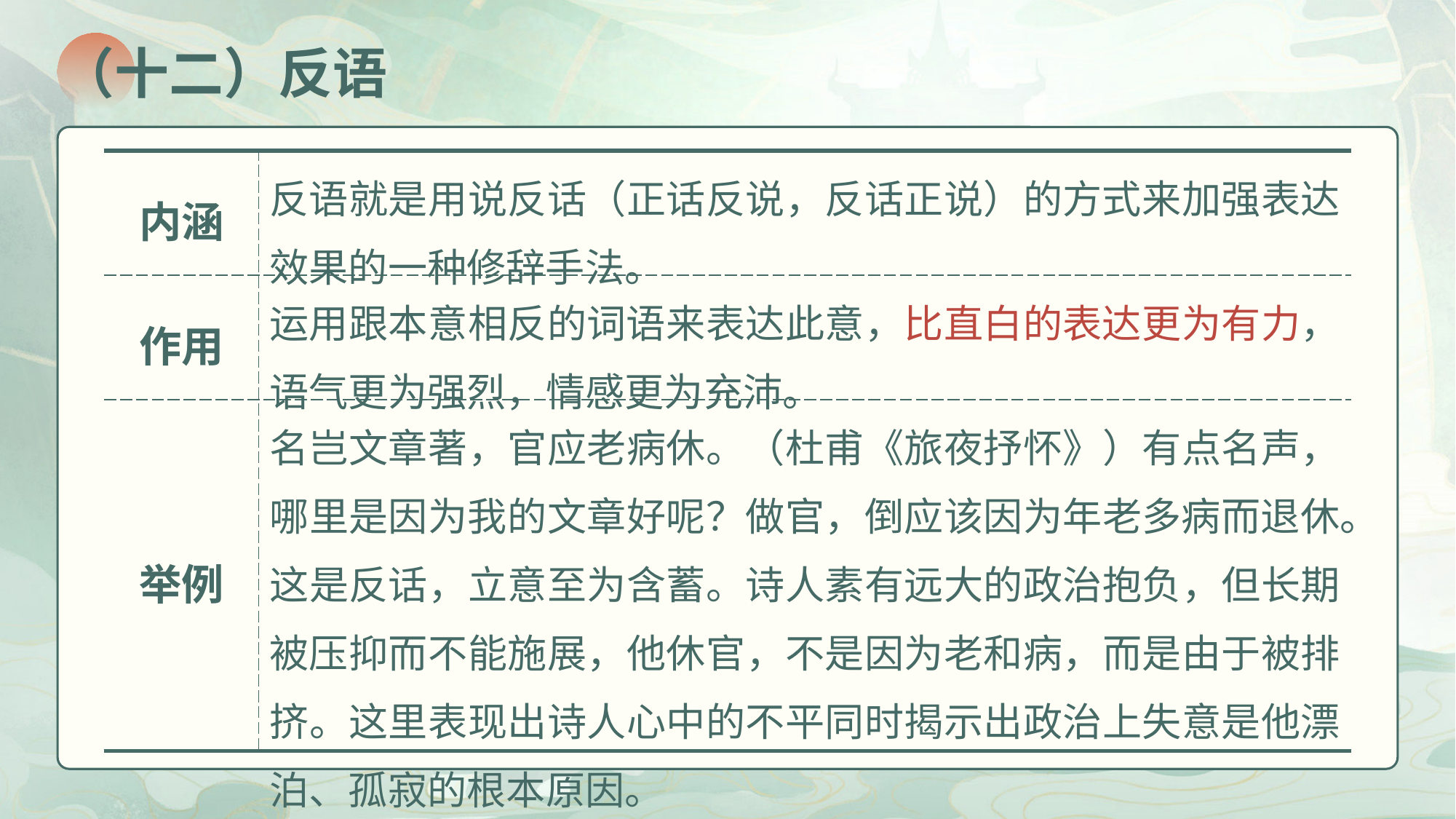

（十二）反语

| 内涵 | 反语就是用说反话（正话反说，反话正说）的方式来加强表达效果的一种修辞手法。 |
| --- | --- |
| 作用 | 运用跟本意相反的词语来表达此意，比直白的表达更为有力，语气更为强烈，情感更为充沛。 |
| 举例 | 名岂文章著，官应老病休。（杜甫《旅夜抒怀》）有点名声，哪里是因为我的文章好呢？做官，倒应该因为年老多病而退休。这是反话，立意至为含蓄。诗人素有远大的政治抱负，但长期被压抑而不能施展，他休官，不是因为老和病，而是由于被排挤。这里表现出诗人心中的不平同时揭示出政治上失意是他漂泊、孤寂的根本原因。 |